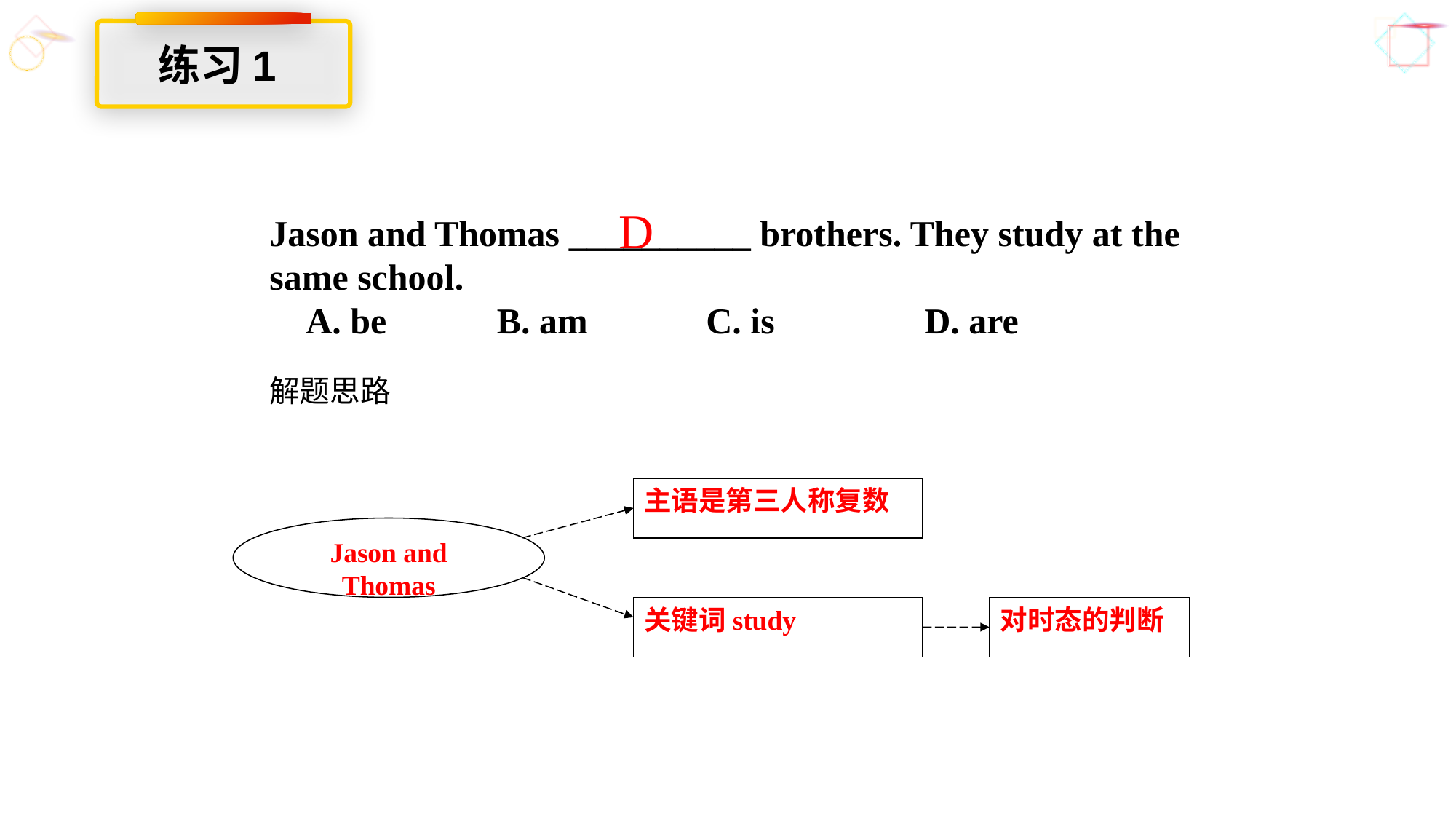

练习1

D
Jason and Thomas __________ brothers. They study at the
same school.
    A. be	 B. am		C. is		D. are
解题思路
主语是第三人称复数

Jason and Thomas

关键词study
对时态的判断